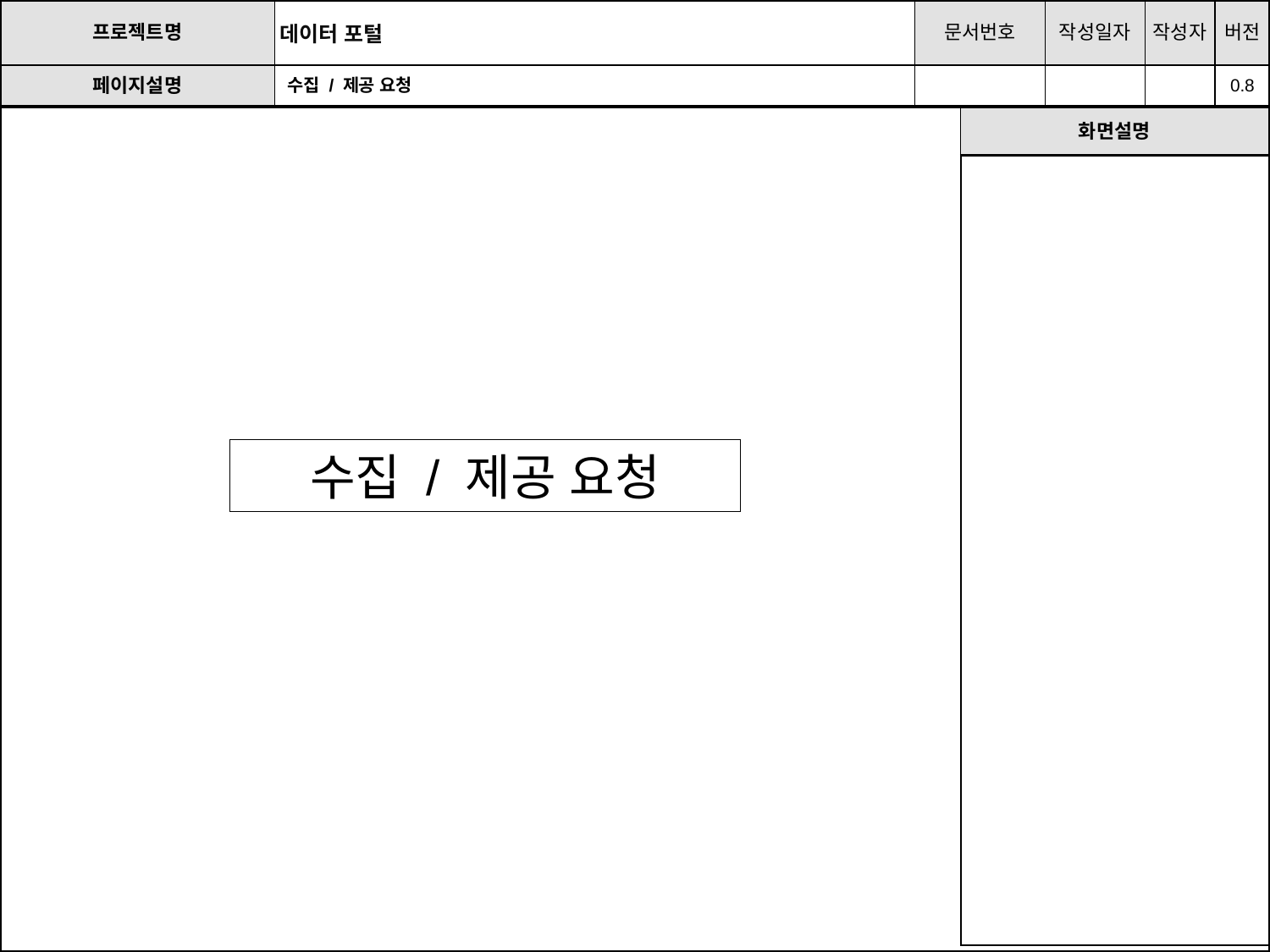

# 수집 / 제공 요청
수집 / 제공 요청